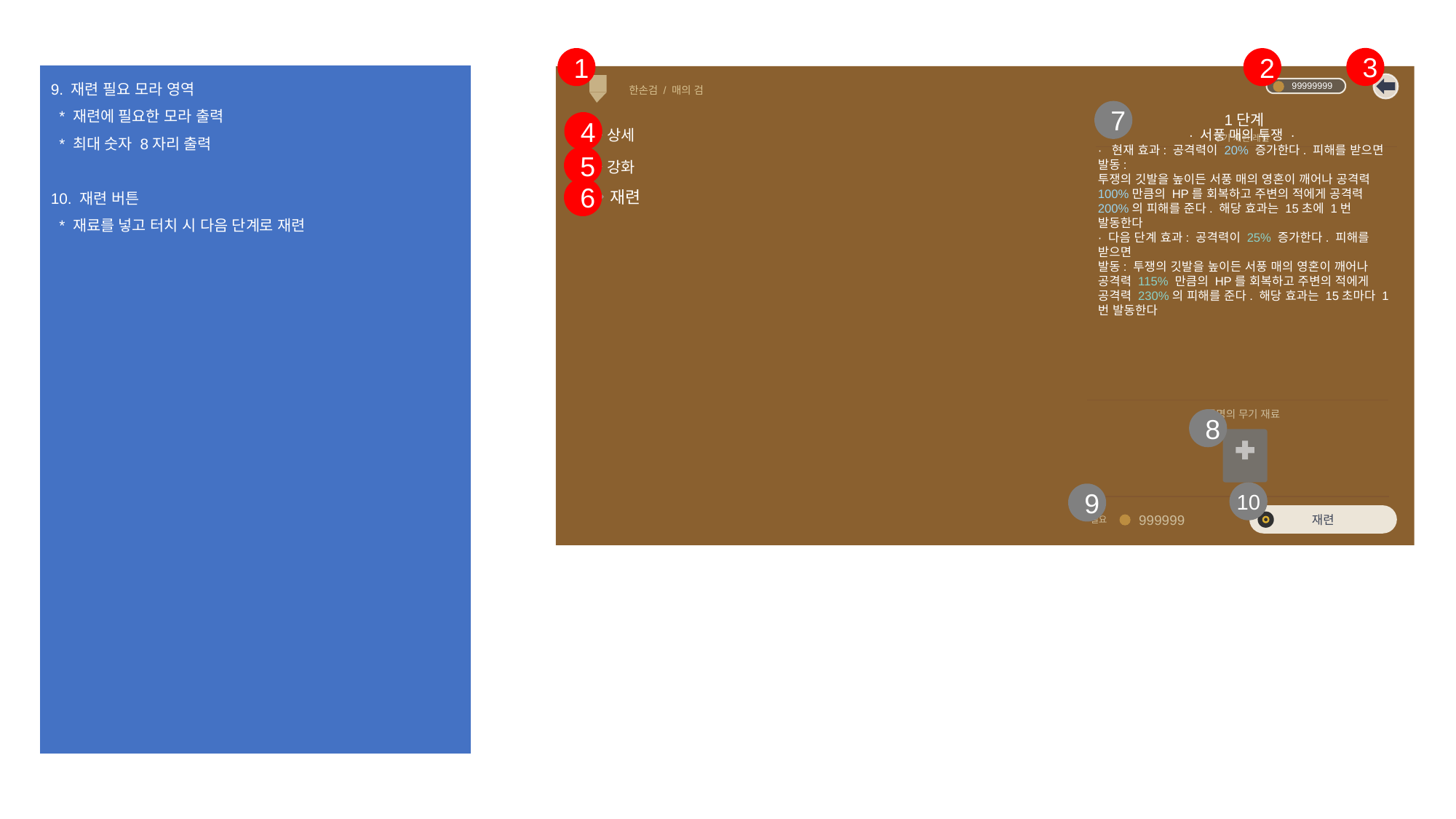

3
1
2
9. 재련 필요 모라 영역
  * 재련에 필요한 모라 출력
  * 최대 숫자 8자리 출력

10. 재련 버튼
  * 재료를 넣고 터치 시 다음 단계로 재련

한손검 / 매의 검
99999999

7
1단계
4
상세

무기 재련 레벨
5
강화
· 서풍 매의 투쟁 ·
·  현재 효과: 공격력이 20% 증가한다. 피해를 받으면 발동:
투쟁의 깃발을 높이든 서풍 매의 영혼이 깨어나 공격력 100%만큼의 HP를 회복하고 주변의 적에게 공격력
200%의 피해를 준다. 해당 효과는 15초에 1번 발동한다
· 다음 단계 효과: 공격력이 25% 증가한다. 피해를 받으면
발동: 투쟁의 깃발을 높이든 서풍 매의 영혼이 깨어나 공격력 115% 만큼의 HP를 회복하고 주변의 적에게 공격력 230%의 피해를 준다. 해당 효과는 15초마다 1번 발동한다

6
재련

동명의 무기 재료
8

10
9
재련
필요

999999